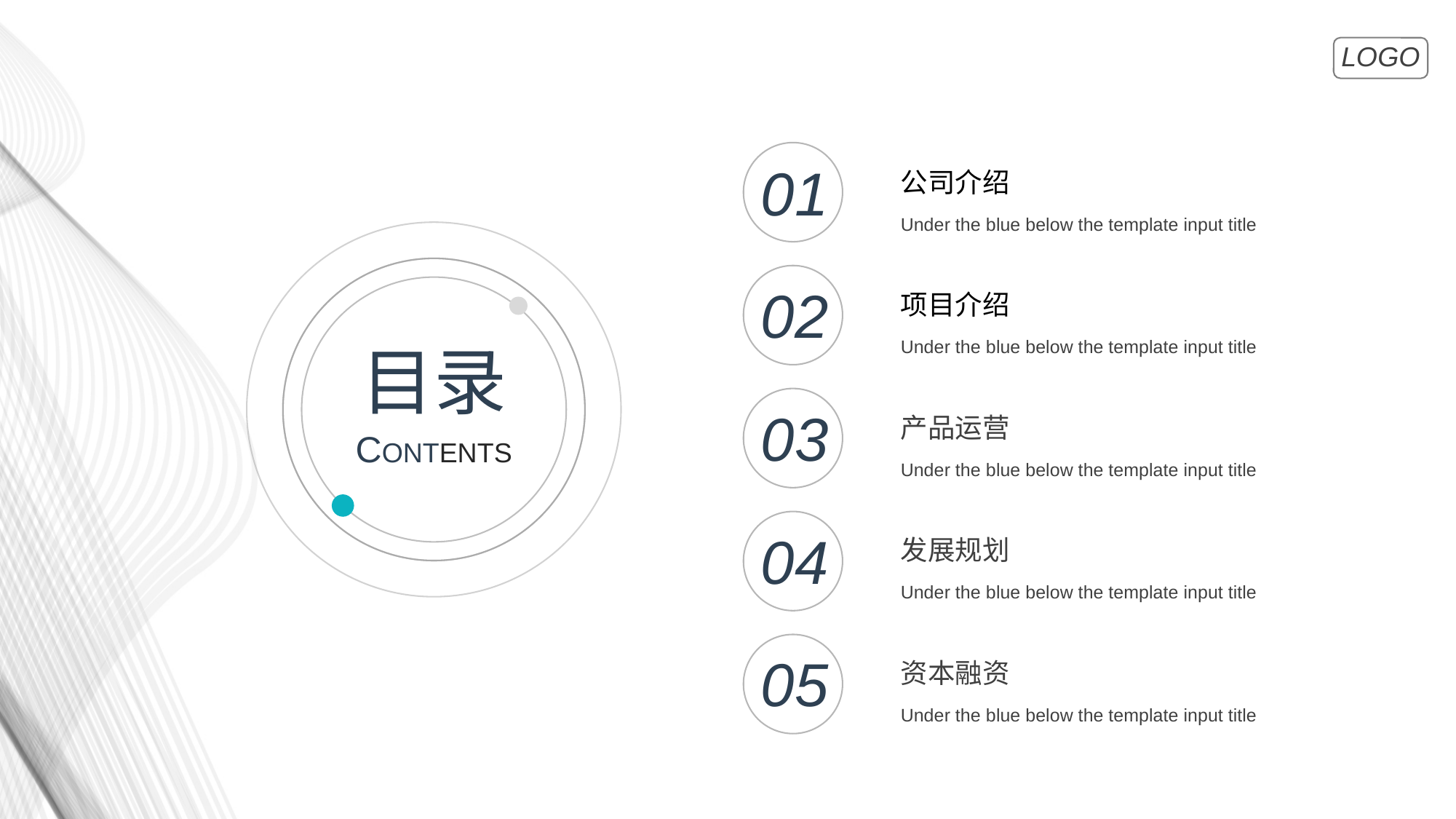

01
公司介绍
Under the blue below the template input title

02

项目介绍

Under the blue below the template input title
目录

03
产品运营
CONTENTS
Under the blue below the template input title

04
发展规划
Under the blue below the template input title

05
资本融资
Under the blue below the template input title